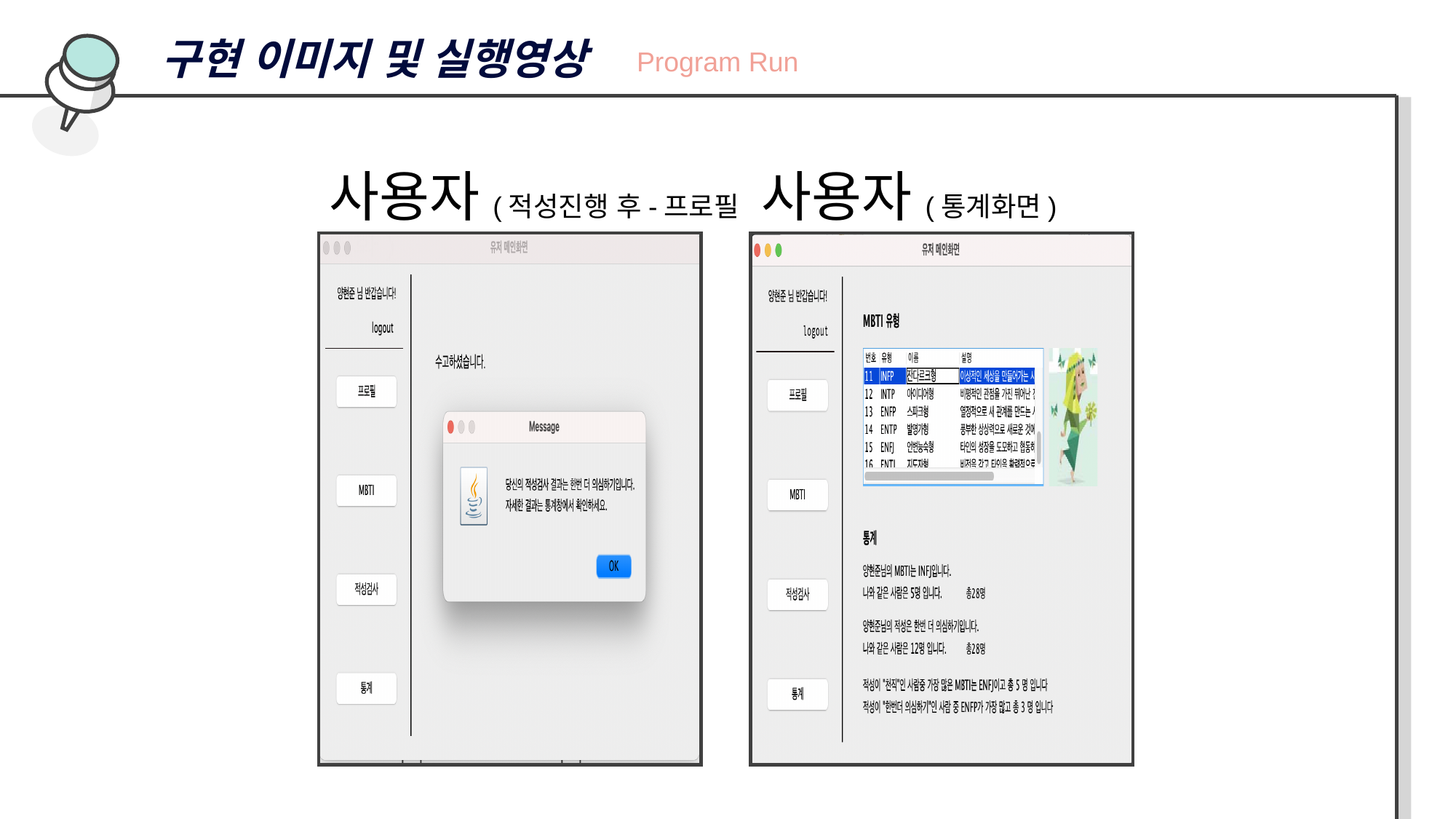

구현 이미지 및 실행영상

Program Run

사용자(적성진행 후-프로필 변화)
사용자(통계화면)